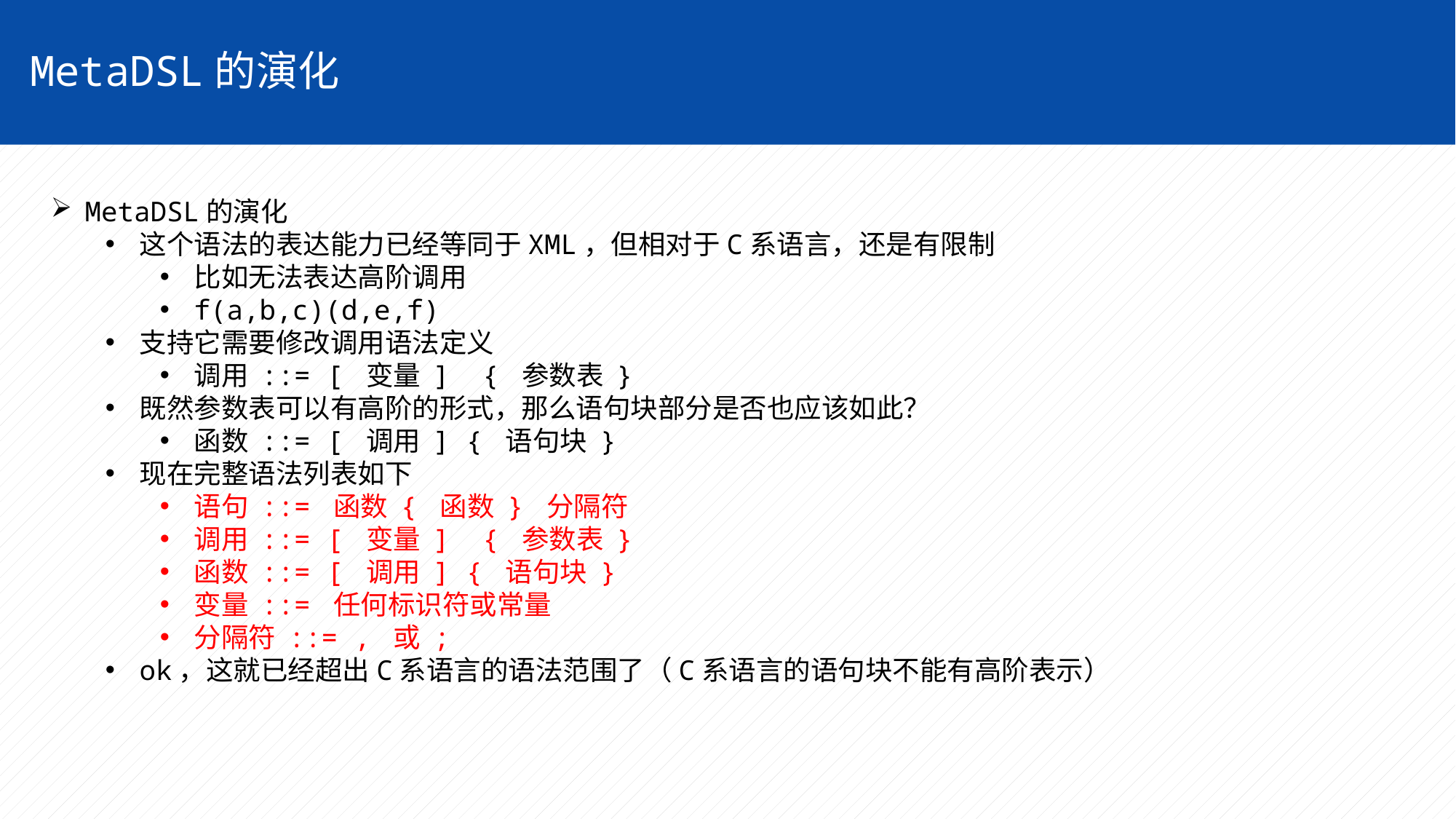

MetaDSL的演化
MetaDSL的演化
这个语法的表达能力已经等同于XML，但相对于C系语言，还是有限制
比如无法表达高阶调用
f(a,b,c)(d,e,f)
支持它需要修改调用语法定义
调用 ::= [ 变量 ]  { 参数表 }
既然参数表可以有高阶的形式，那么语句块部分是否也应该如此？
函数 ::= [ 调用 ] { 语句块 }
现在完整语法列表如下
语句 ::= 函数 { 函数 } 分隔符
调用 ::= [ 变量 ]  { 参数表 }
函数 ::= [ 调用 ] { 语句块 }
变量 ::= 任何标识符或常量
分隔符 ::= , 或 ;
ok，这就已经超出C系语言的语法范围了（C系语言的语句块不能有高阶表示）